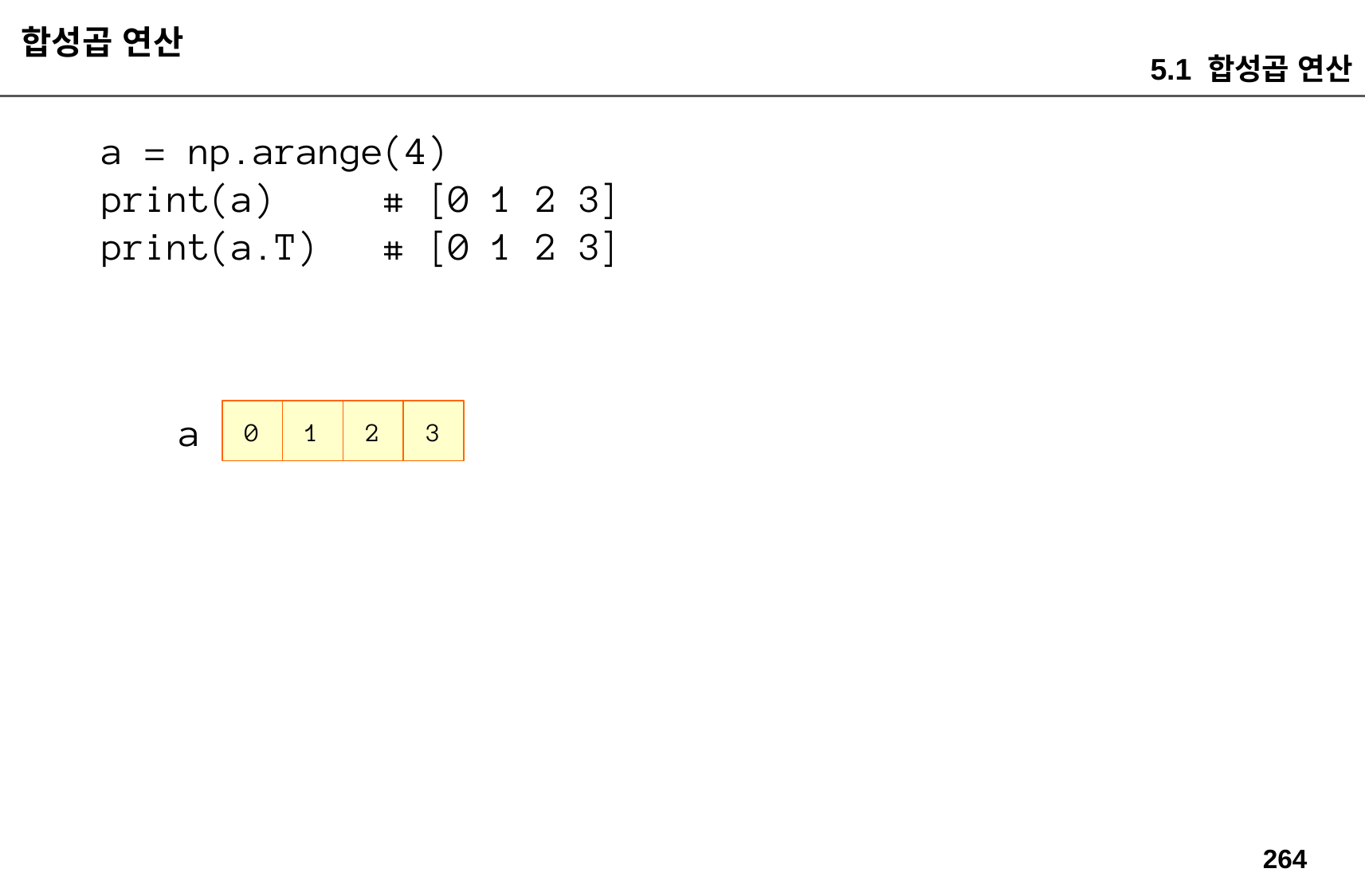

합성곱 연산
5.1 합성곱 연산
a = np.arange(4)
print(a)     # [0 1 2 3]
print(a.T)   # [0 1 2 3]
a
0
3
2
1